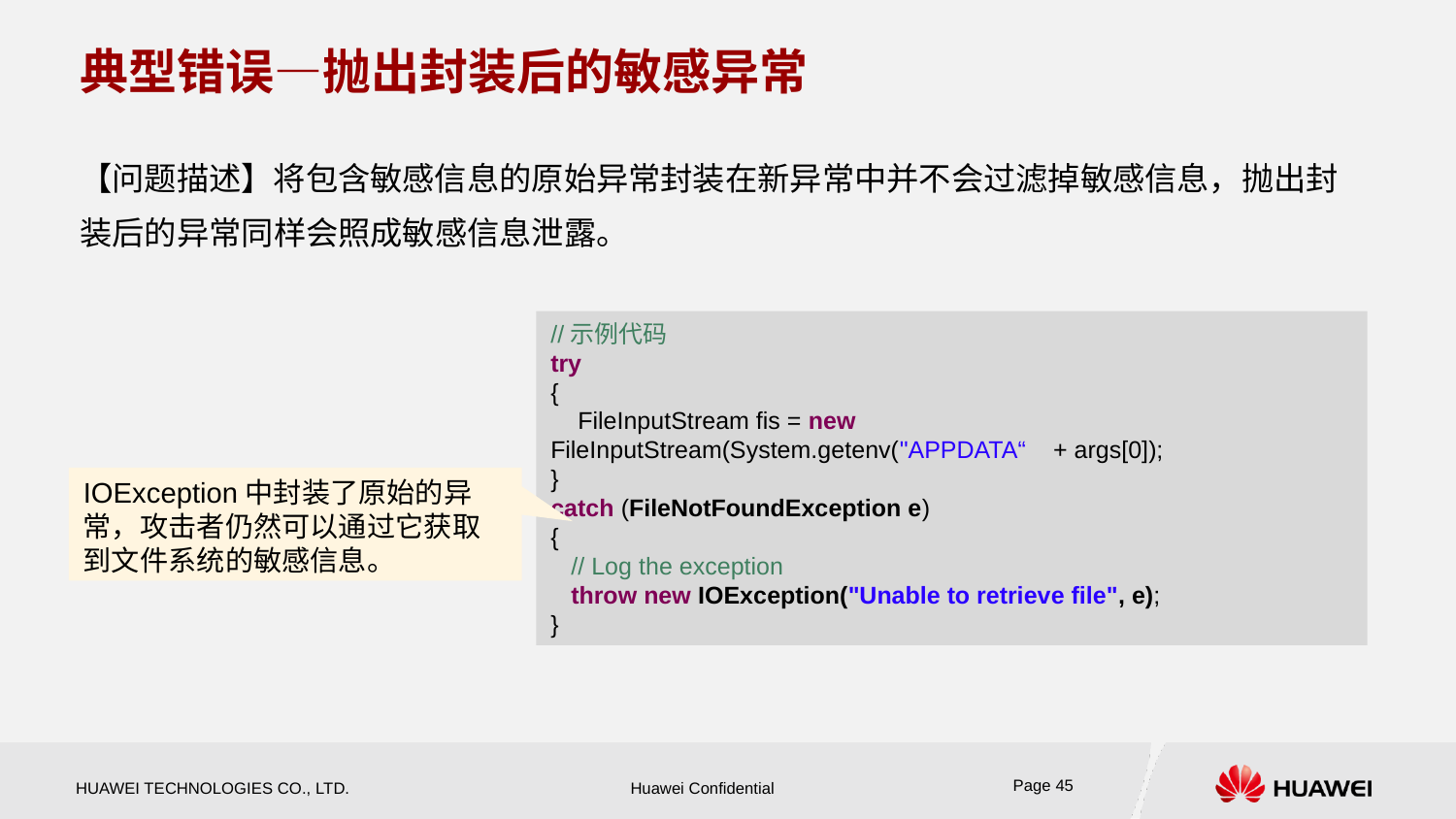

# 典型错误—抛出封装后的敏感异常
【问题描述】将包含敏感信息的原始异常封装在新异常中并不会过滤掉敏感信息，抛出封装后的异常同样会照成敏感信息泄露。
//示例代码
try
{
    FileInputStream fis = new      		 FileInputStream(System.getenv("APPDATA“    + args[0]);
}
catch (FileNotFoundException e)
{
   // Log the exception
   throw new IOException("Unable to retrieve file", e);
}
IOException中封装了原始的异常，攻击者仍然可以通过它获取到文件系统的敏感信息。